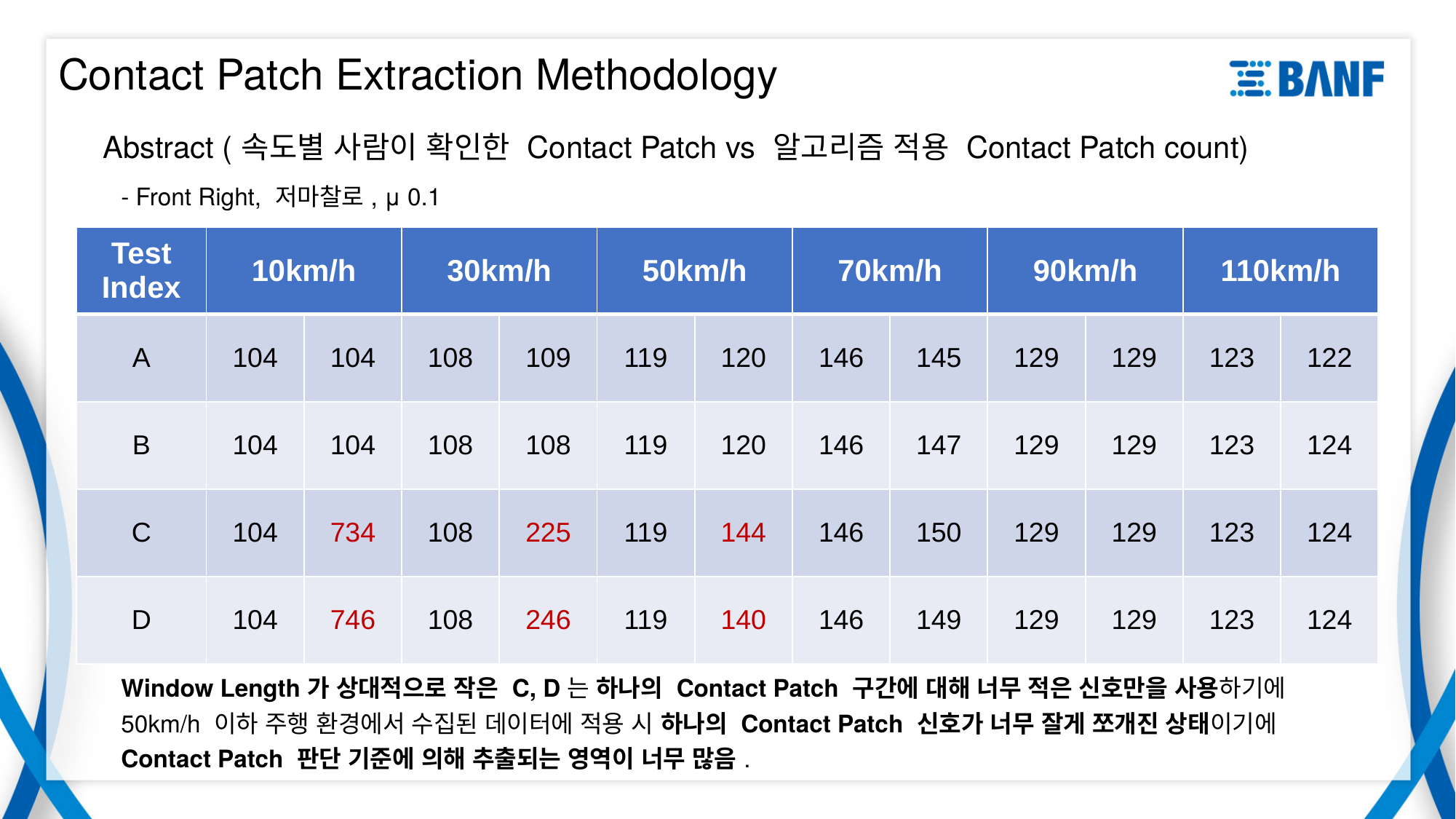

# Contact Patch Extraction Methodology
Abstract (속도별 사람이 확인한 Contact Patch vs 알고리즘 적용 Contact Patch count)
- Front Right, 저마찰로, μ 0.1
| Test Index | 10km/h |  | 30km/h |  | 50km/h |  | 70km/h |  | 90km/h |  | 110km/h |  |
| --- | --- | --- | --- | --- | --- | --- | --- | --- | --- | --- | --- | --- |
| A | 104 | 104 | 108 | 109 | 119 | 120 | 146 | 145 | 129 | 129 | 123 | 122 |
| B | 104 | 104 | 108 | 108 | 119 | 120 | 146 | 147 | 129 | 129 | 123 | 124 |
| C | 104 | 734 | 108 | 225 | 119 | 144 | 146 | 150 | 129 | 129 | 123 | 124 |
| D | 104 | 746 | 108 | 246 | 119 | 140 | 146 | 149 | 129 | 129 | 123 | 124 |
Window Length가 상대적으로 작은 C, D는 하나의 Contact Patch 구간에 대해 너무 적은 신호만을 사용하기에 50km/h 이하 주행 환경에서 수집된 데이터에 적용 시 하나의 Contact Patch 신호가 너무 잘게 쪼개진 상태이기에 Contact Patch 판단 기준에 의해 추출되는 영역이 너무 많음.